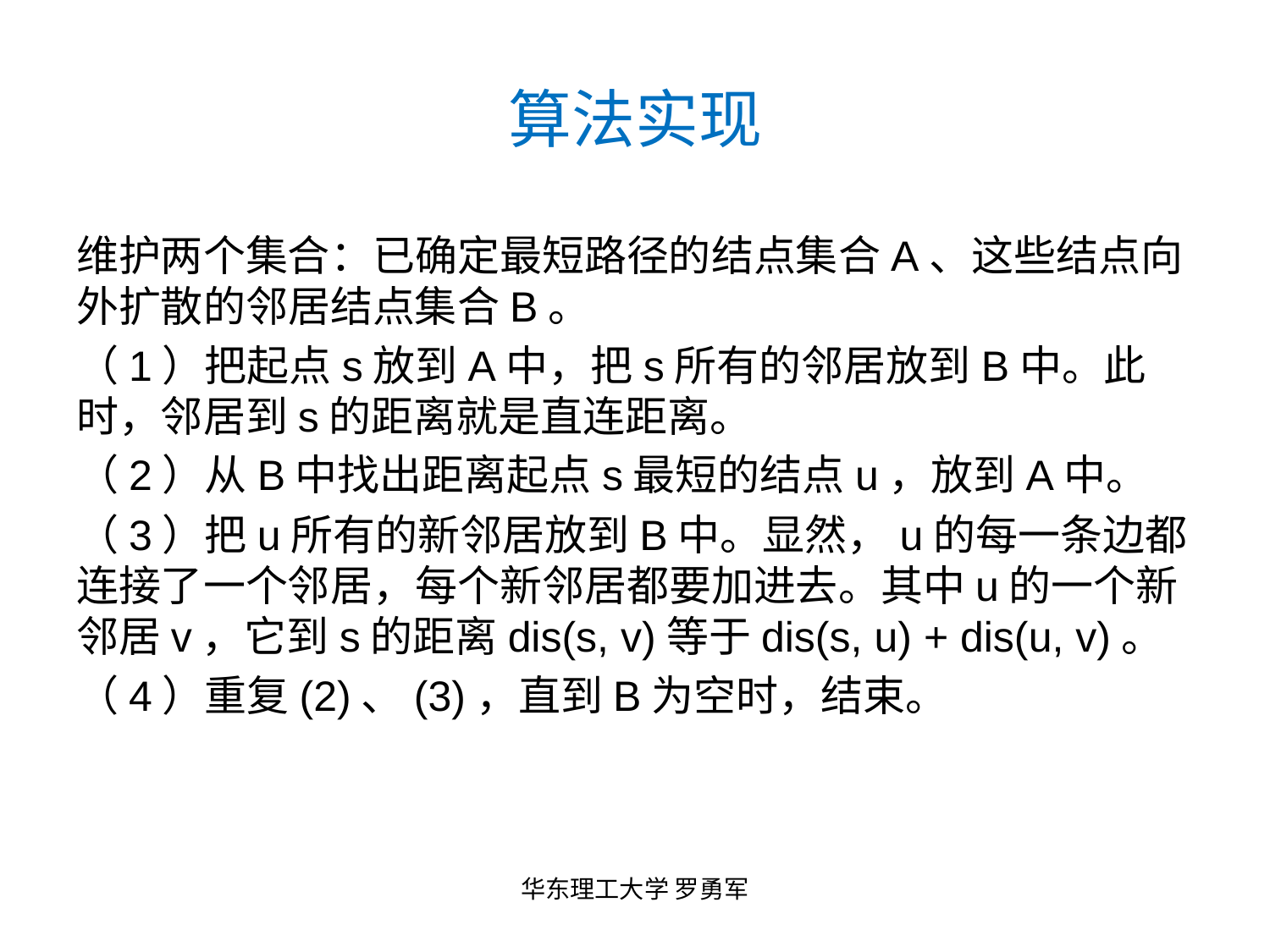

# 算法实现
维护两个集合：已确定最短路径的结点集合A、这些结点向外扩散的邻居结点集合B。
（1）把起点s放到A中，把s所有的邻居放到B中。此时，邻居到s的距离就是直连距离。
（2）从B中找出距离起点s最短的结点u，放到A中。
（3）把u所有的新邻居放到B中。显然，u的每一条边都连接了一个邻居，每个新邻居都要加进去。其中u的一个新邻居v，它到s的距离dis(s, v)等于dis(s, u) + dis(u, v)。
（4）重复(2)、(3)，直到B为空时，结束。

华东理工大学 罗勇军